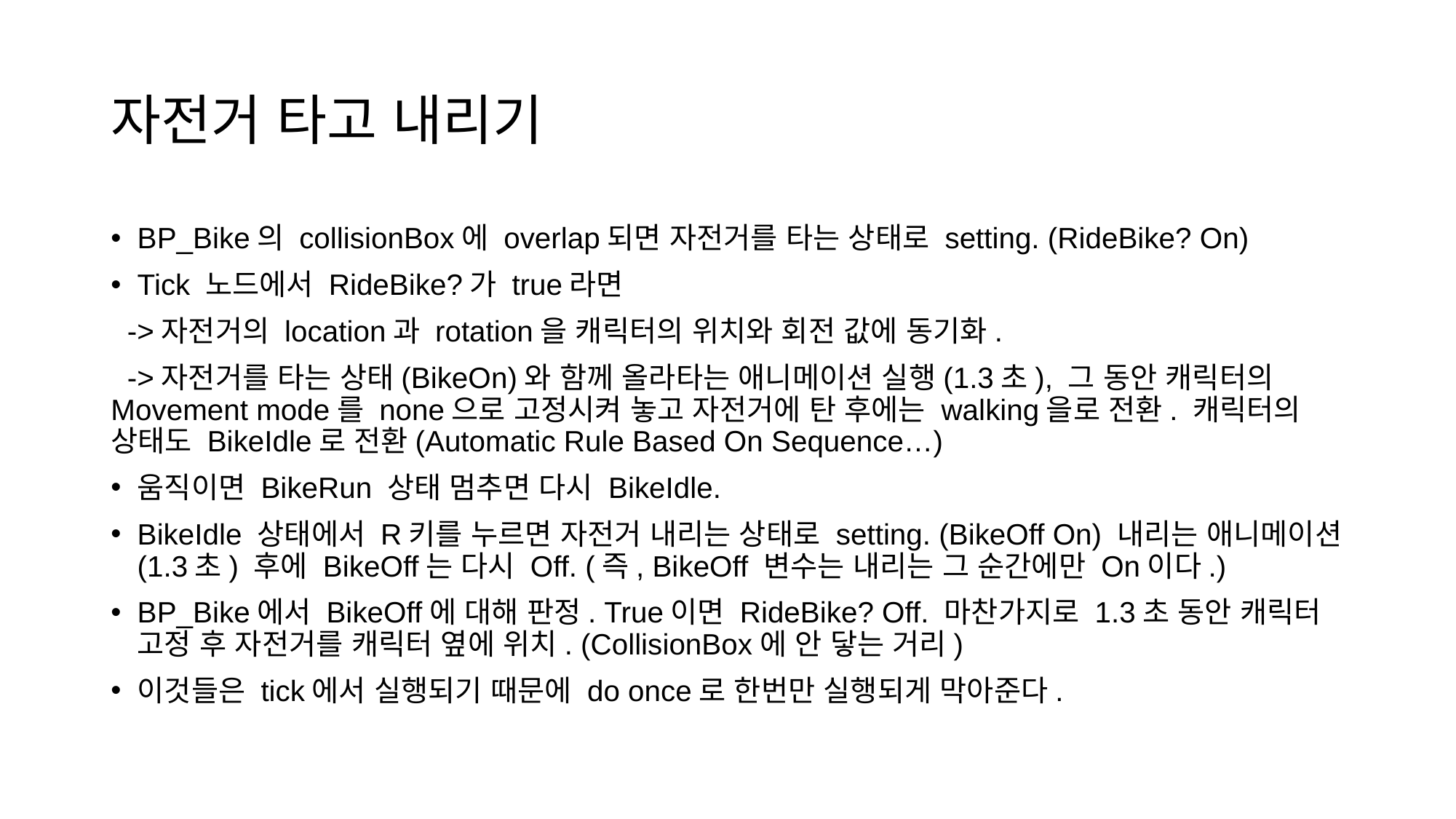

# 자전거 타고 내리기
BP_Bike의 collisionBox에 overlap되면 자전거를 타는 상태로 setting. (RideBike? On)
Tick 노드에서 RideBike?가 true라면
  ->자전거의 location과 rotation을 캐릭터의 위치와 회전 값에 동기화.
  ->자전거를 타는 상태(BikeOn)와 함께 올라타는 애니메이션 실행(1.3초), 그 동안 캐릭터의 Movement mode를 none으로 고정시켜 놓고 자전거에 탄 후에는 walking을로 전환. 캐릭터의 상태도 BikeIdle로 전환(Automatic Rule Based On Sequence…)
움직이면 BikeRun 상태 멈추면 다시 BikeIdle.
BikeIdle 상태에서 R키를 누르면 자전거 내리는 상태로 setting. (BikeOff On) 내리는 애니메이션(1.3초) 후에 BikeOff는 다시 Off. (즉, BikeOff 변수는 내리는 그 순간에만 On이다.)
BP_Bike에서 BikeOff에 대해 판정. True이면 RideBike? Off. 마찬가지로 1.3초 동안 캐릭터 고정 후 자전거를 캐릭터 옆에 위치. (CollisionBox에 안 닿는 거리)
이것들은 tick에서 실행되기 때문에 do once로 한번만 실행되게 막아준다.